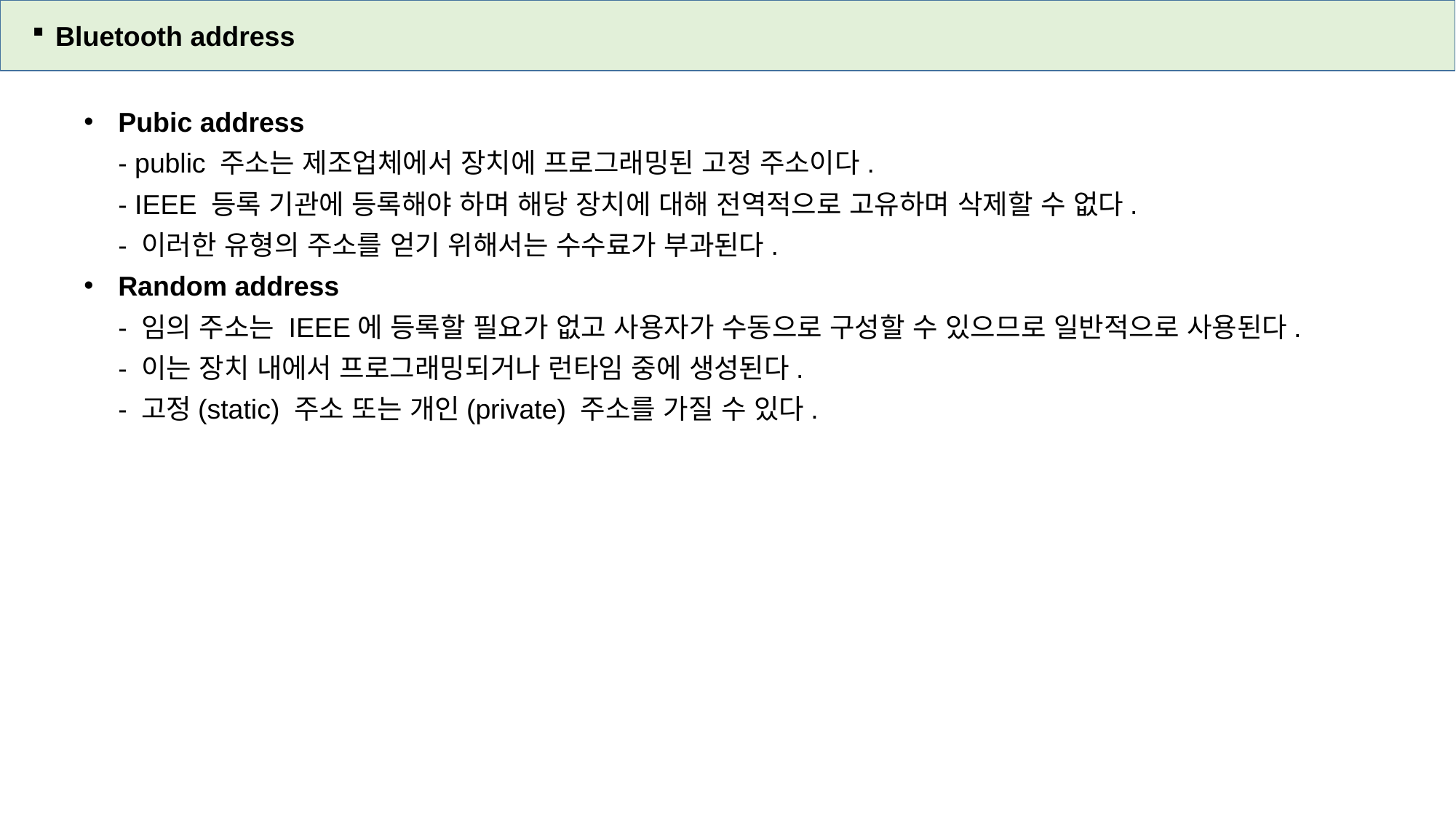

Bluetooth address
Pubic address
- public 주소는 제조업체에서 장치에 프로그래밍된 고정 주소이다.
- IEEE 등록 기관에 등록해야 하며 해당 장치에 대해 전역적으로 고유하며 삭제할 수 없다.
- 이러한 유형의 주소를 얻기 위해서는 수수료가 부과된다.
Random address
- 임의 주소는 IEEE에 등록할 필요가 없고 사용자가 수동으로 구성할 수 있으므로 일반적으로 사용된다.
- 이는 장치 내에서 프로그래밍되거나 런타임 중에 생성된다.
- 고정(static) 주소 또는 개인(private) 주소를 가질 수 있다.